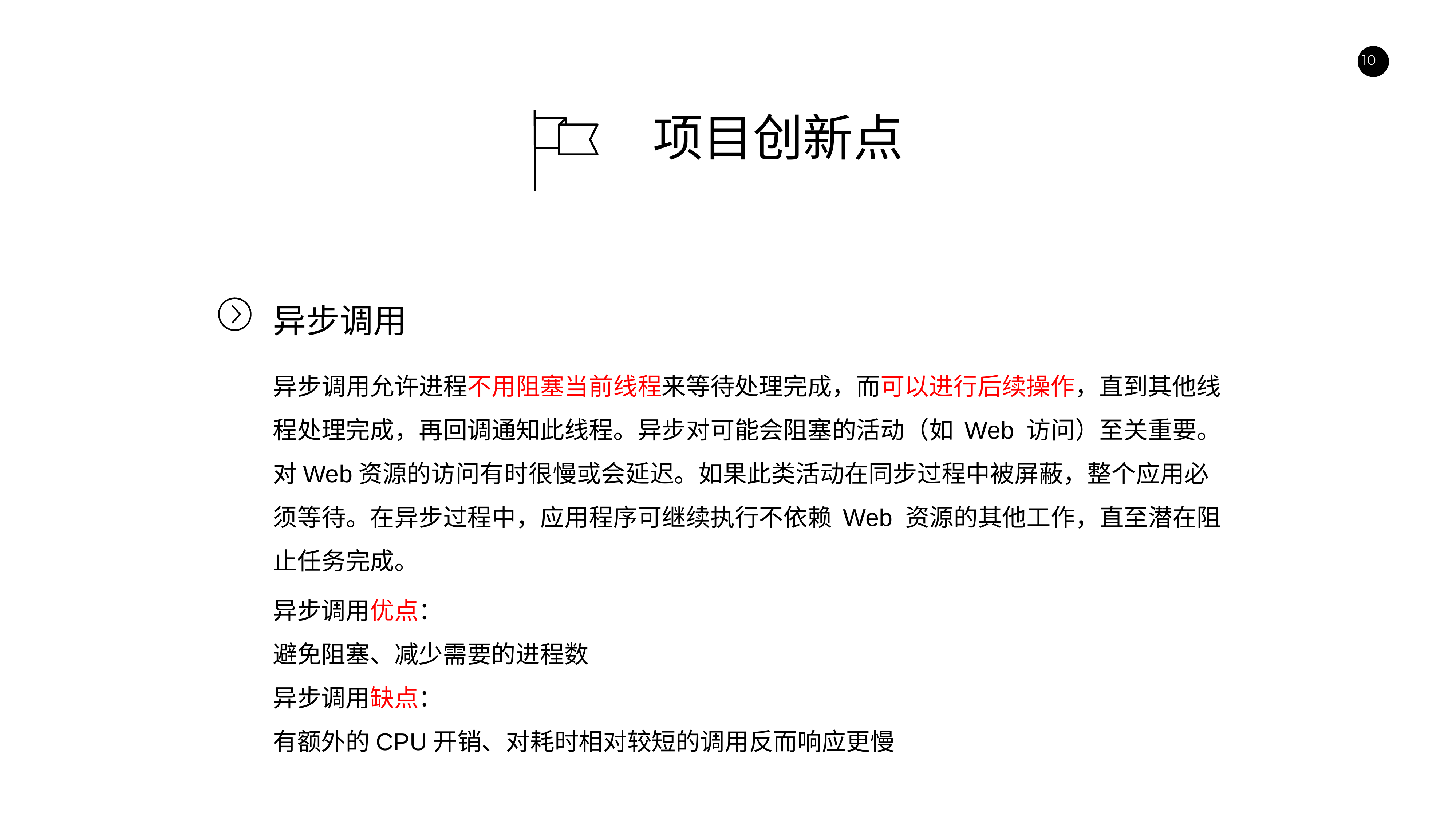

项目创新点

异步调用

异步调用允许进程不用阻塞当前线程来等待处理完成，而可以进行后续操作，直到其他线程处理完成，再回调通知此线程。异步对可能会阻塞的活动（如 Web 访问）至关重要。对Web资源的访问有时很慢或会延迟。如果此类活动在同步过程中被屏蔽，整个应用必须等待。在异步过程中，应用程序可继续执行不依赖 Web 资源的其他工作，直至潜在阻止任务完成。
异步调用优点：
避免阻塞、减少需要的进程数
异步调用缺点：
有额外的CPU开销、对耗时相对较短的调用反而响应更慢